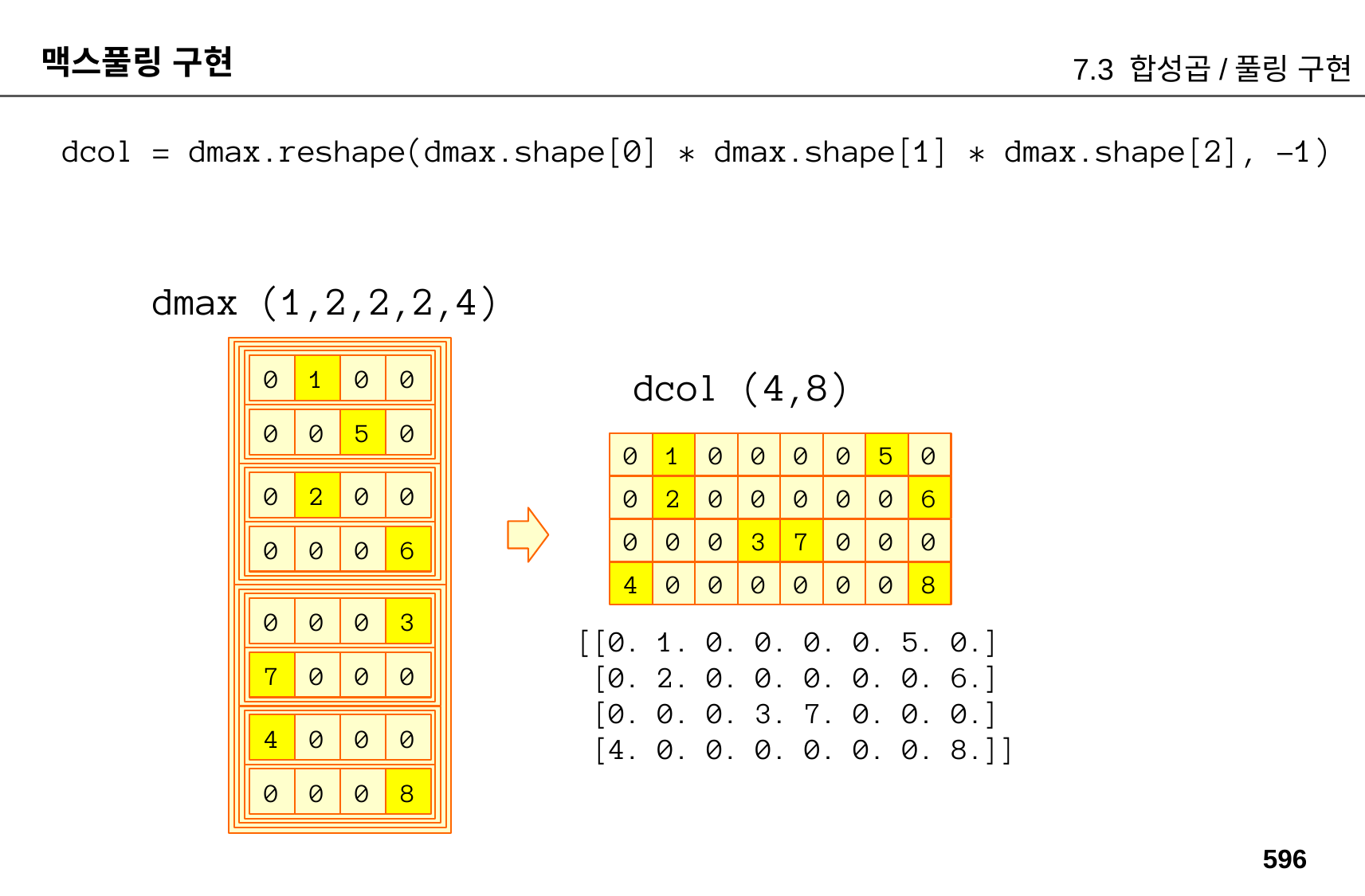

맥스풀링 구현
7.3 합성곱/풀링 구현
dcol = dmax.reshape(dmax.shape[0] * dmax.shape[1] * dmax.shape[2], -1)
dmax (1,2,2,2,4)

0
dcol (4,8)
0
1
0

0
5
0
0
0
1
0
0
0
0
5
0

0
0
2
0
0
2
0
0
0
0
0
6

0
0
0
3
7
0
0
0

6
0
0
0
4
0
0
0
0
0
0
8

3
0
0
0
[[0. 1. 0. 0. 0. 0. 5. 0.]
 [0. 2. 0. 0. 0. 0. 0. 6.]
 [0. 0. 0. 3. 7. 0. 0. 0.]
 [4. 0. 0. 0. 0. 0. 0. 8.]]

0
0
0
7

0
0
0
4

8
0
0
0